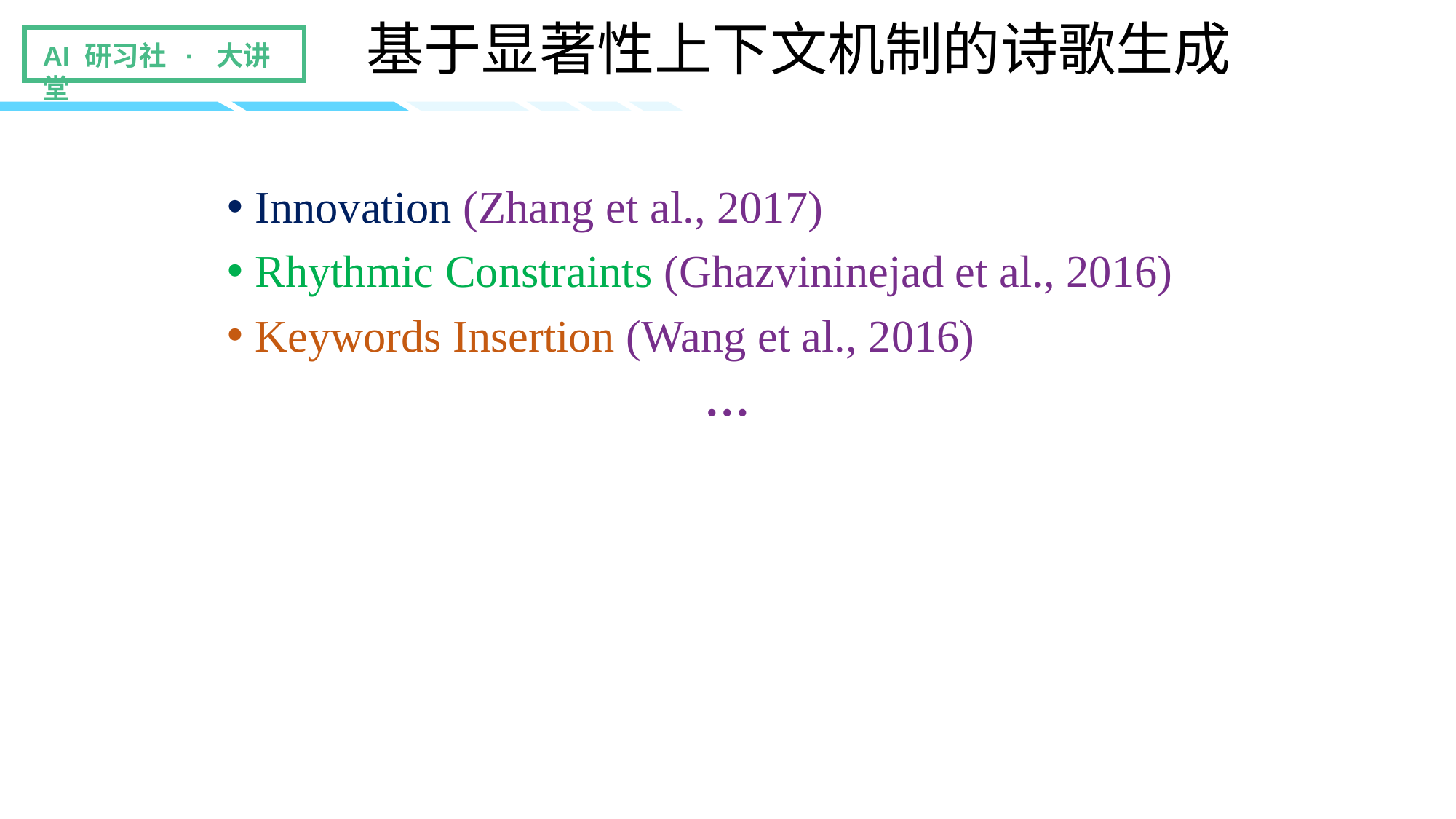

基于显著性上下文机制的诗歌生成
Innovation (Zhang et al., 2017)
Rhythmic Constraints (Ghazvininejad et al., 2016)
Keywords Insertion (Wang et al., 2016)
…